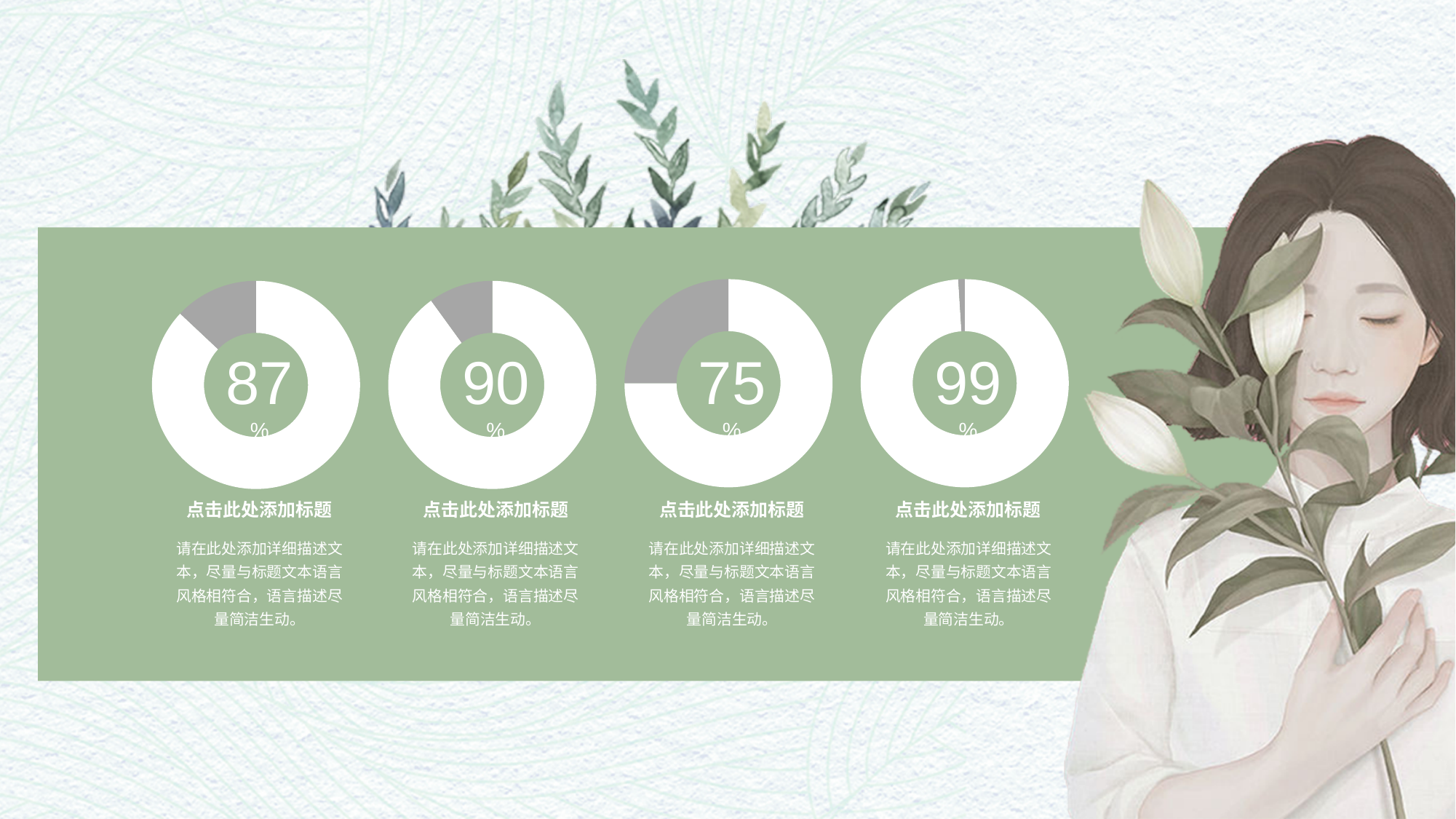

### Chart

| Category | 销售额 |
|---|---|
| 一 | 0.75 |
| 二 | 0.25 |

### Chart

| Category | 销售额 |
|---|---|
| 一 | 0.99 |
| 二 | 0.01 |

### Chart

| Category | 销售额 |
|---|---|
| 一 | 0.9 |
| 二 | 0.1 |

### Chart

| Category | 销售额 |
|---|---|
| 一 | 0.87 |
| 二 | 0.13 |
87%
90%
75%
99%
点击此处添加标题
点击此处添加标题
点击此处添加标题
点击此处添加标题
请在此处添加详细描述文本，尽量与标题文本语言风格相符合，语言描述尽量简洁生动。
请在此处添加详细描述文本，尽量与标题文本语言风格相符合，语言描述尽量简洁生动。
请在此处添加详细描述文本，尽量与标题文本语言风格相符合，语言描述尽量简洁生动。
请在此处添加详细描述文本，尽量与标题文本语言风格相符合，语言描述尽量简洁生动。